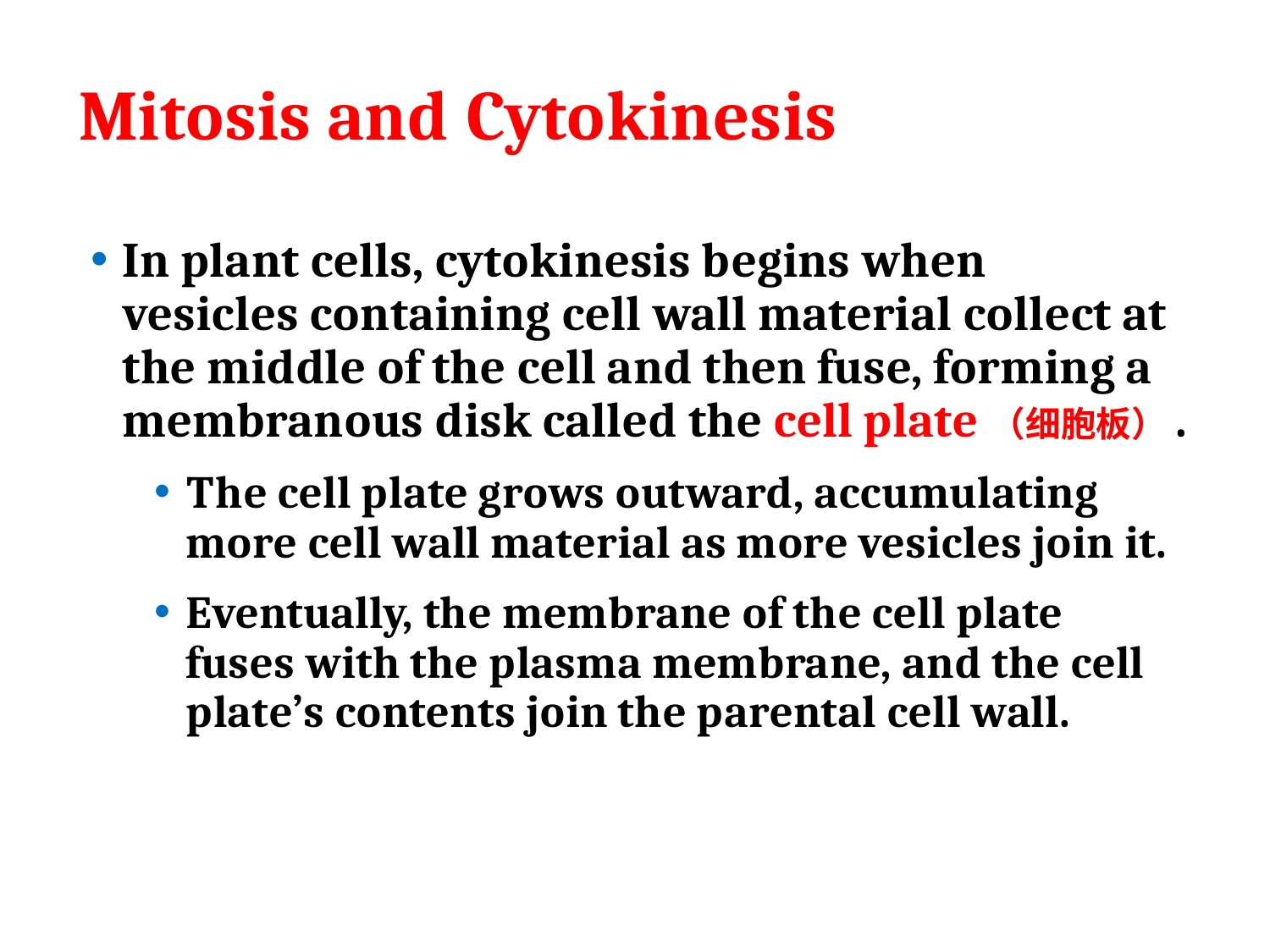

# Mitosis and Cytokinesis
In plant cells, cytokinesis begins when vesicles containing cell wall material collect at the middle of the cell and then fuse, forming a membranous disk called the cell plate（细胞板）.
The cell plate grows outward, accumulating more cell wall material as more vesicles join it.
Eventually, the membrane of the cell plate fuses with the plasma membrane, and the cell plate’s contents join the parental cell wall.